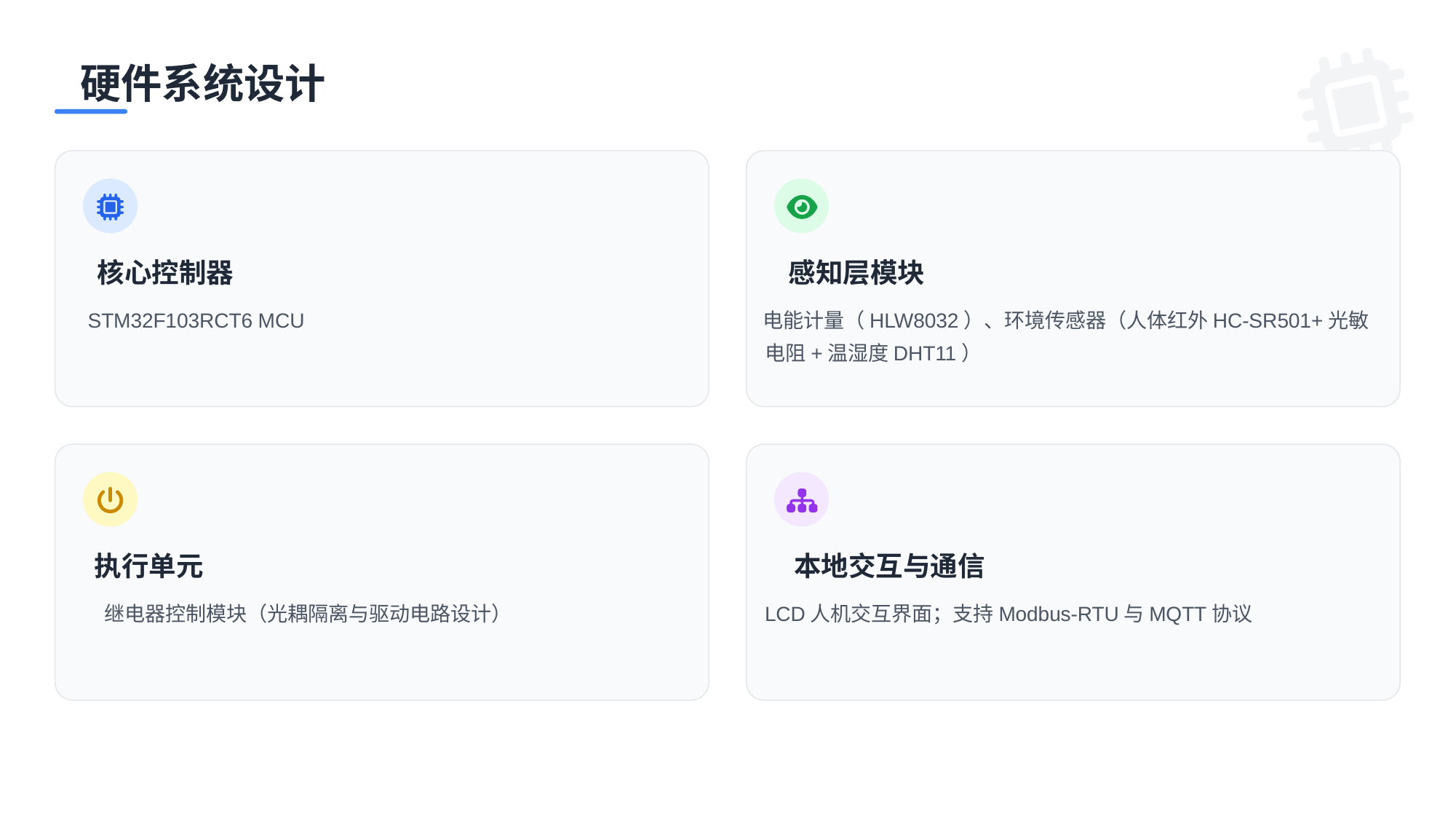

硬件系统设计

核心控制器
感知层模块
STM32F103RCT6 MCU
电能计量（HLW8032）、环境传感器（人体红外HC-SR501+光敏
电阻+温湿度DHT11）

执行单元
本地交互与通信
继电器控制模块（光耦隔离与驱动电路设计）
LCD人机交互界面；支持Modbus-RTU与MQTT协议